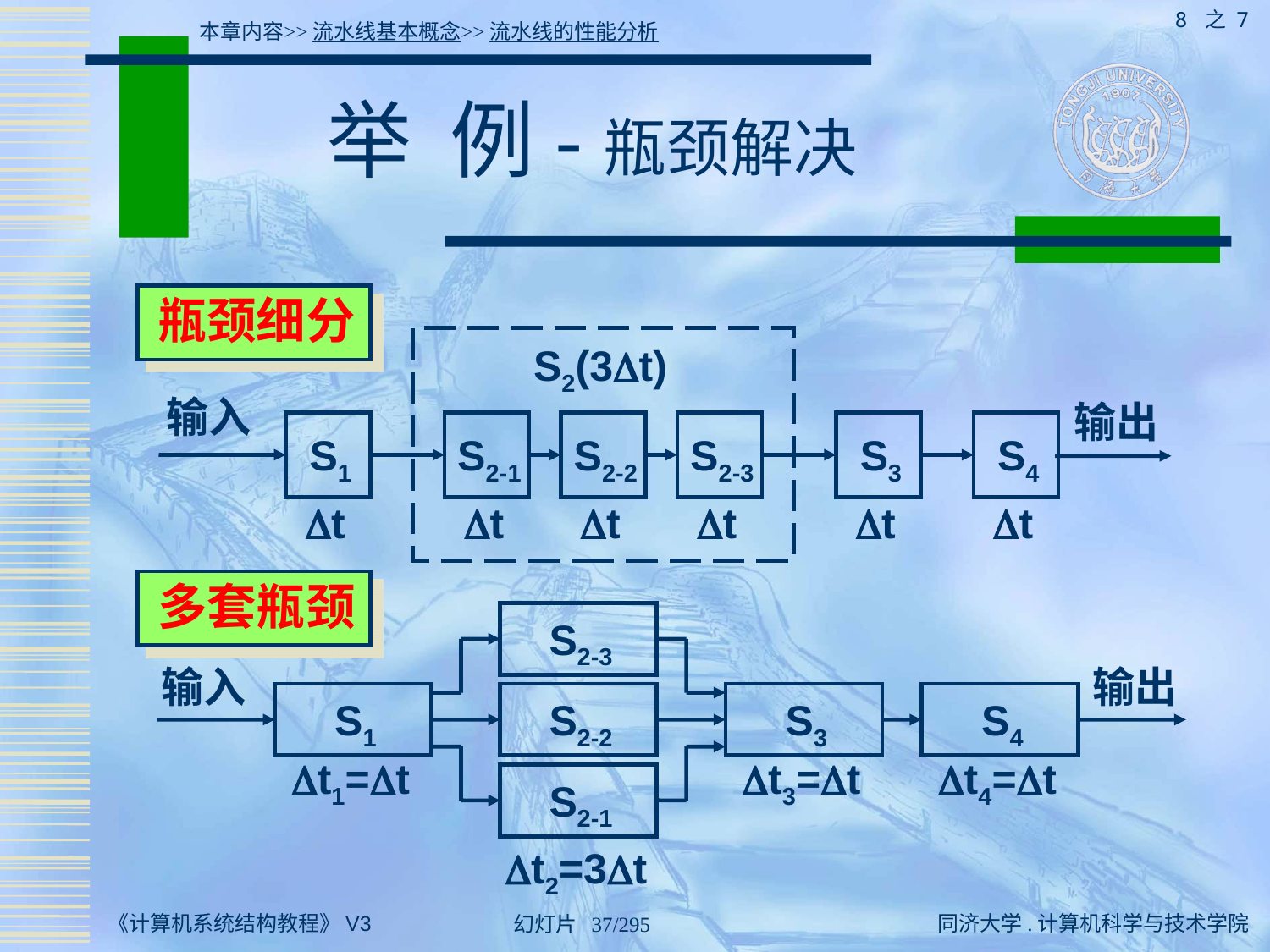

8 之 7
本章内容>>流水线基本概念>>流水线的性能分析
# 举  例-瓶颈解决
瓶颈细分

S2(3Δt)
输入
输出
S1
S2-1
S2-2
S2-3
S3
S4

Δt
Δt
Δt
Δt
Δt
Δt
多套瓶颈
S2-3

输入
输出
S1
S2-2
S3
S4

Δt1=Δt

Δt3=Δt
Δt4=Δt
S2-1

Δt2=3Δt